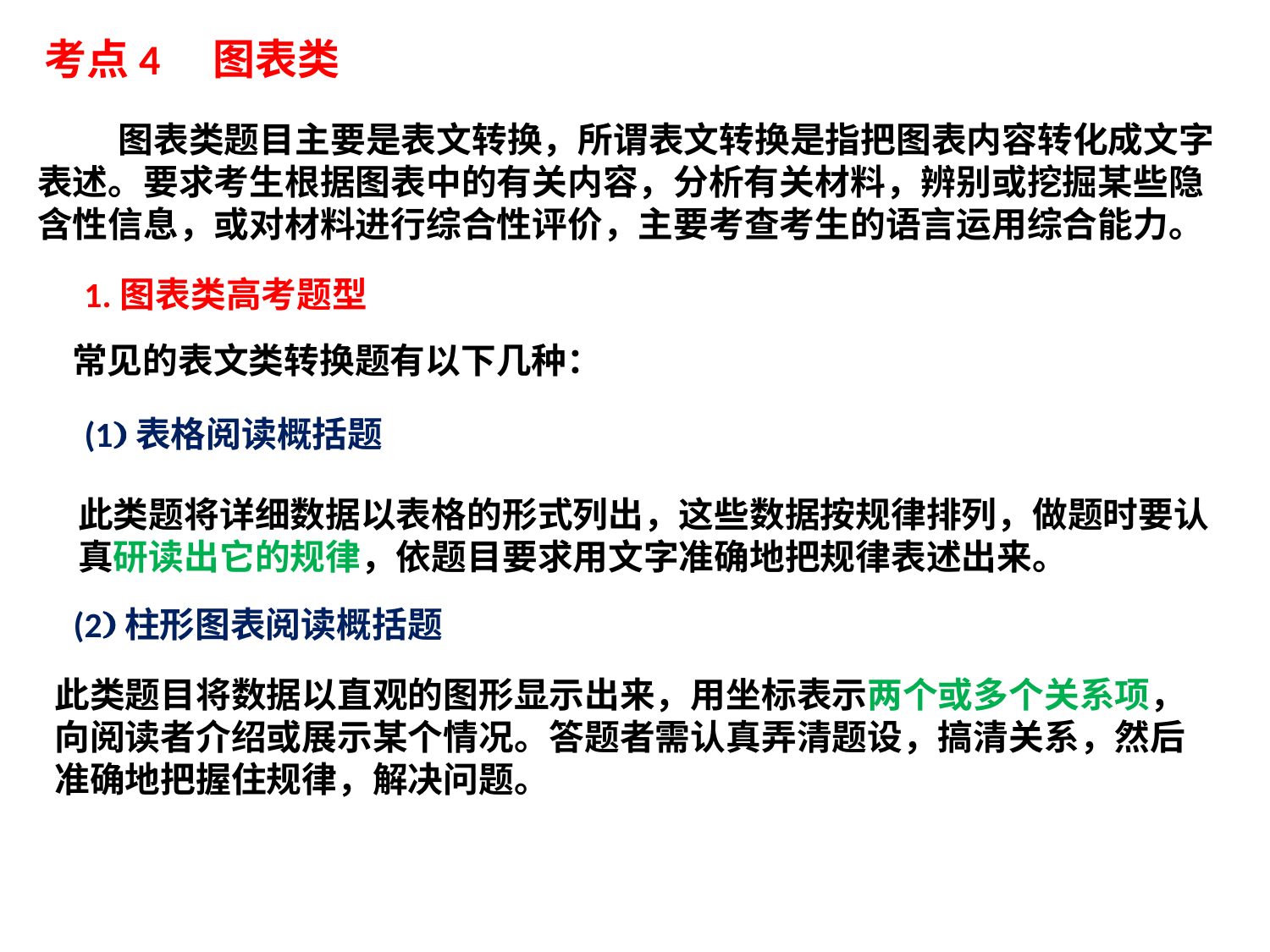

考点4　图表类
         图表类题目主要是表文转换，所谓表文转换是指把图表内容转化成文字表述。要求考生根据图表中的有关内容，分析有关材料，辨别或挖掘某些隐含性信息，或对材料进行综合性评价，主要考查考生的语言运用综合能力。
1.图表类高考题型
常见的表文类转换题有以下几种：
(1)表格阅读概括题
此类题将详细数据以表格的形式列出，这些数据按规律排列，做题时要认真研读出它的规律，依题目要求用文字准确地把规律表述出来。
(2)柱形图表阅读概括题
此类题目将数据以直观的图形显示出来，用坐标表示两个或多个关系项，向阅读者介绍或展示某个情况。答题者需认真弄清题设，搞清关系，然后准确地把握住规律，解决问题。